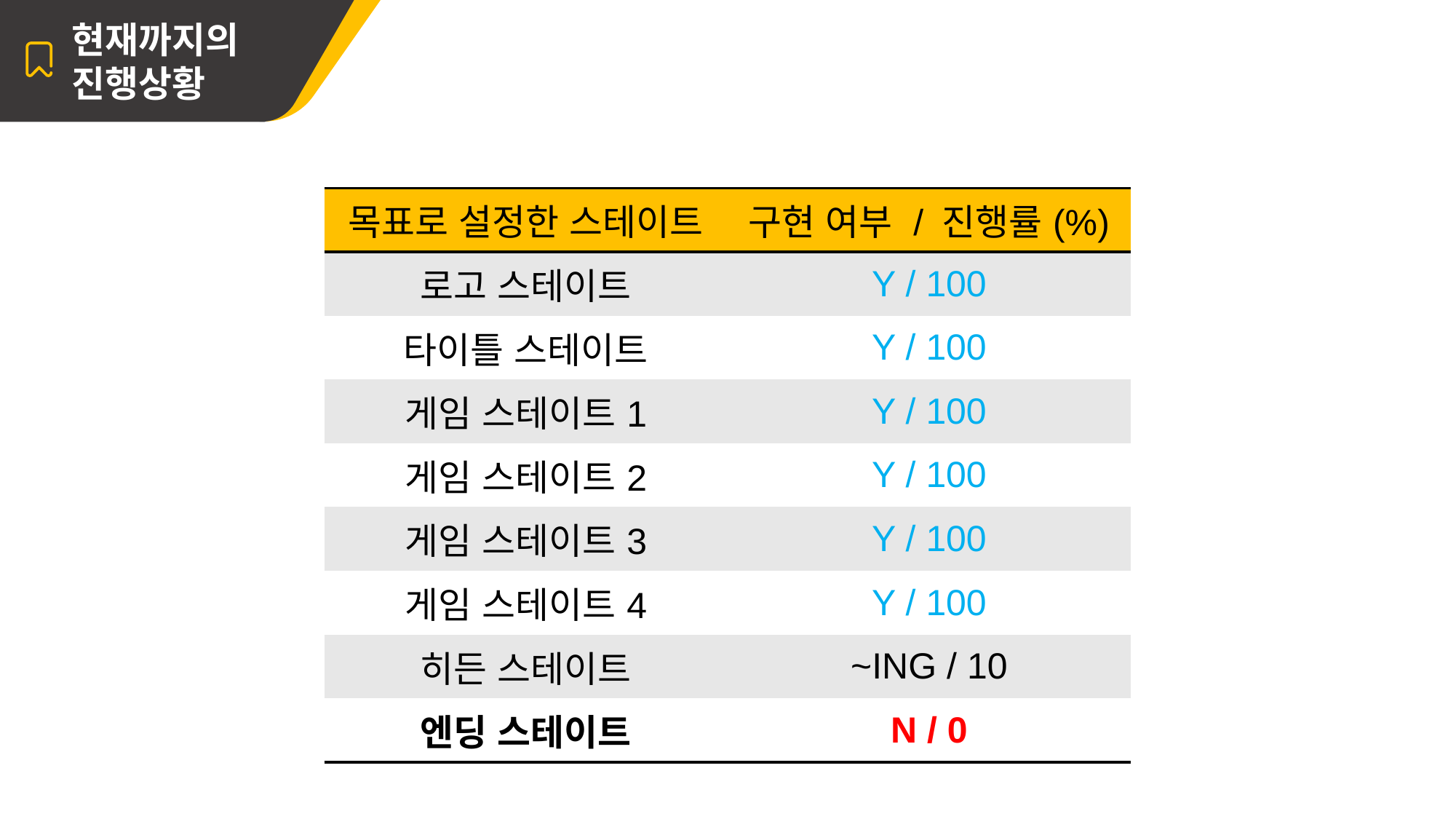

현재까지의
진행상황

| 목표로 설정한 스테이트 | 구현 여부 / 진행률(%) |
| --- | --- |
| 로고 스테이트 | Y / 100 |
| 타이틀 스테이트 | Y / 100 |
| 게임 스테이트1 | Y / 100 |
| 게임 스테이트2 | Y / 100 |
| 게임 스테이트3 | Y / 100 |
| 게임 스테이트4 | Y / 100 |
| 히든 스테이트 | ~ING / 10 |
| 엔딩 스테이트 | N / 0 |